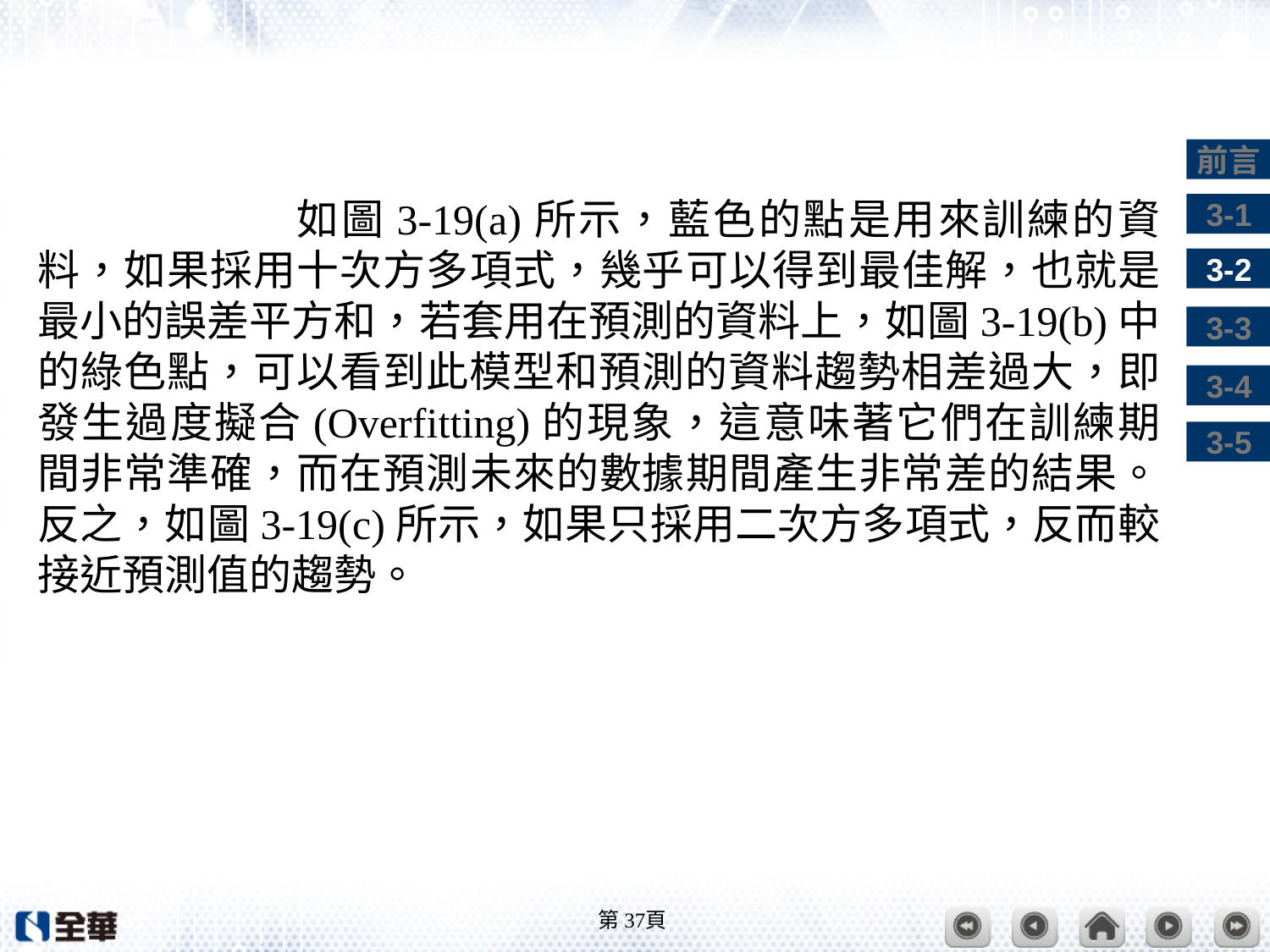

#
		如圖3-19(a)所示，藍色的點是用來訓練的資料，如果採用十次方多項式，幾乎可以得到最佳解，也就是最小的誤差平方和，若套用在預測的資料上，如圖3-19(b)中的綠色點，可以看到此模型和預測的資料趨勢相差過大，即發生過度擬合(Overfitting)的現象，這意味著它們在訓練期間非常準確，而在預測未來的數據期間產生非常差的結果。反之，如圖3-19(c)所示，如果只採用二次方多項式，反而較接近預測值的趨勢。